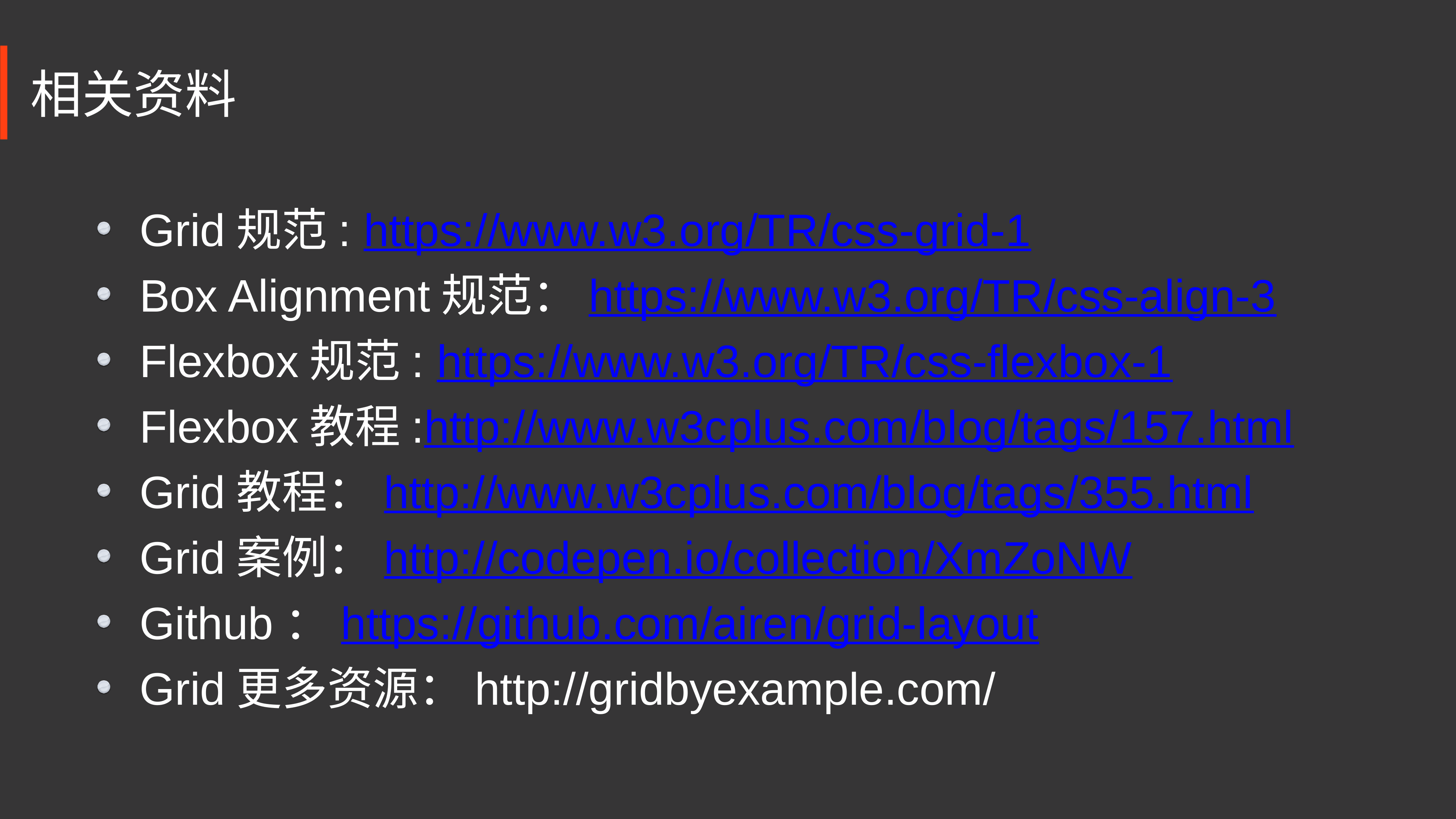

相关资料
Grid规范: https://www.w3.org/TR/css-grid-1
Box Alignment规范：https://www.w3.org/TR/css-align-3
Flexbox规范: https://www.w3.org/TR/css-flexbox-1
Flexbox教程:http://www.w3cplus.com/blog/tags/157.html
Grid教程：http://www.w3cplus.com/blog/tags/355.html
Grid案例：http://codepen.io/collection/XmZoNW
Github：https://github.com/airen/grid-layout
Grid更多资源：http://gridbyexample.com/